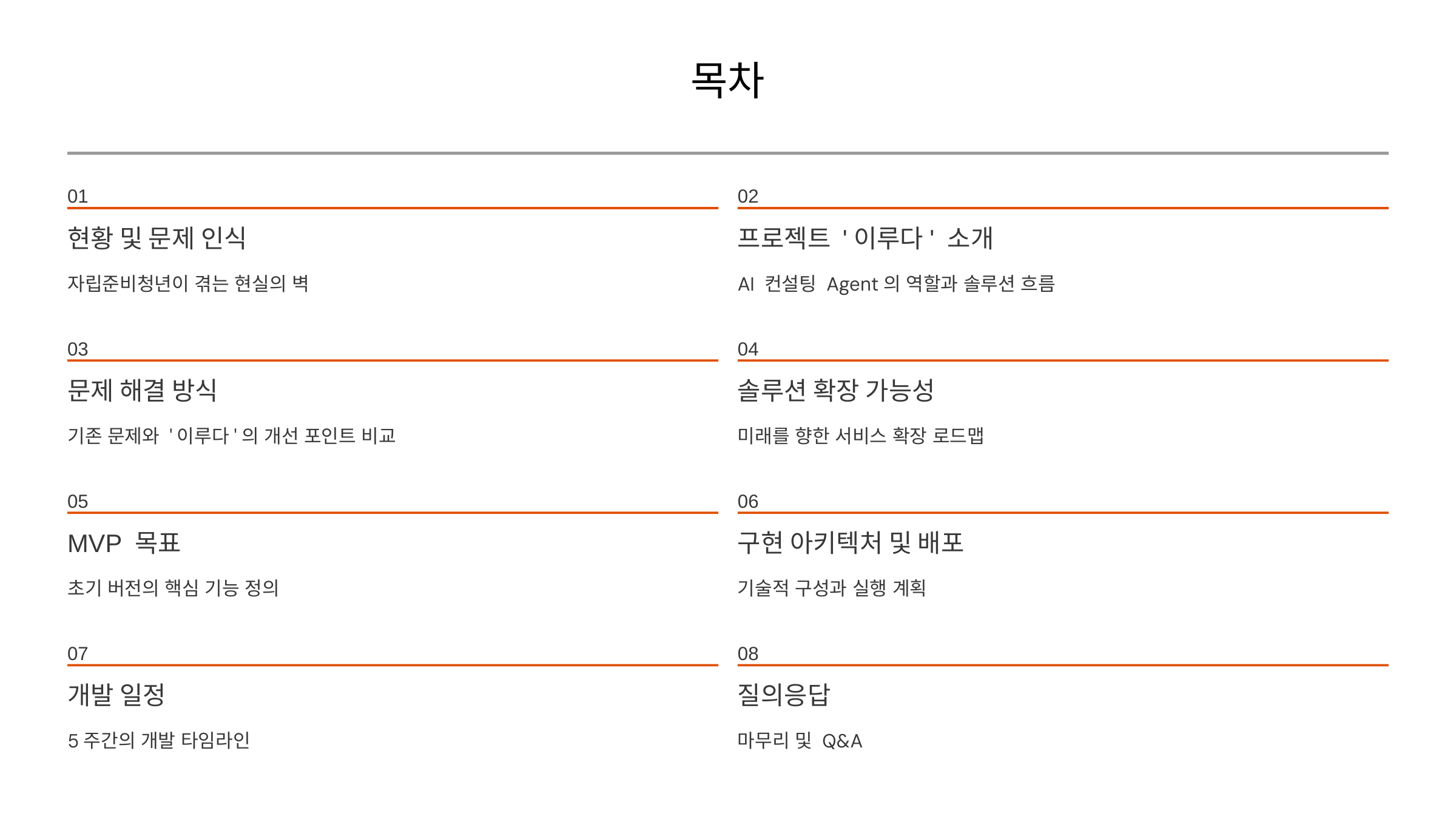

목차

01
02

현황 및 문제 인식
프로젝트 '이루다' 소개
자립준비청년이 겪는 현실의 벽
AI 컨설팅 Agent의 역할과 솔루션 흐름
03
04

문제 해결 방식
솔루션 확장 가능성
기존 문제와 '이루다'의 개선 포인트 비교
미래를 향한 서비스 확장 로드맵
05
06

MVP 목표
구현 아키텍처 및 배포
초기 버전의 핵심 기능 정의
기술적 구성과 실행 계획
07
08

개발 일정
질의응답
5주간의 개발 타임라인
마무리 및 Q&A